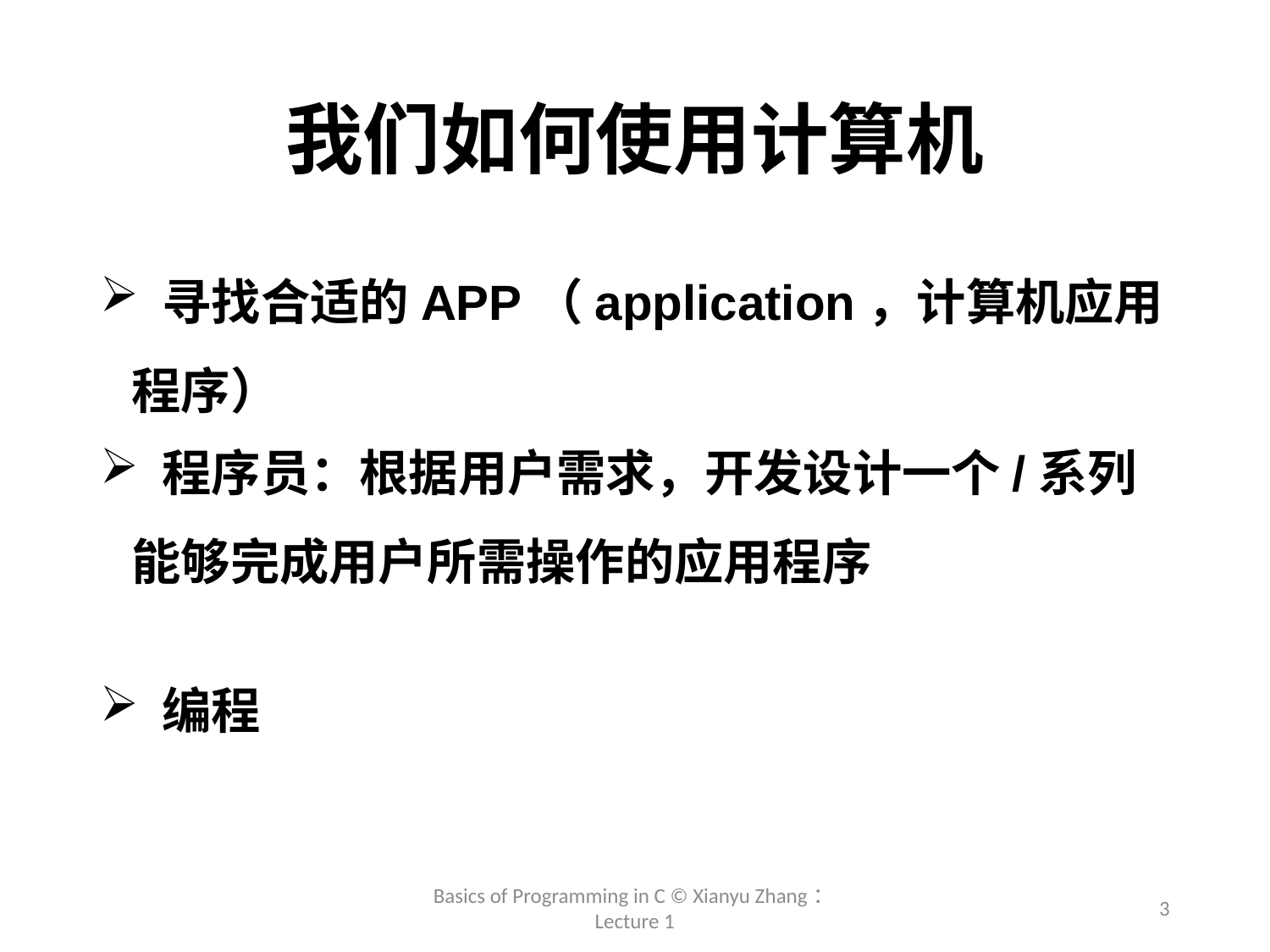

# 我们如何使用计算机
 寻找合适的APP（application，计算机应用程序）
 程序员：根据用户需求，开发设计一个/系列能够完成用户所需操作的应用程序
 编程
Basics of Programming in C © Xianyu Zhang：Lecture 1
3